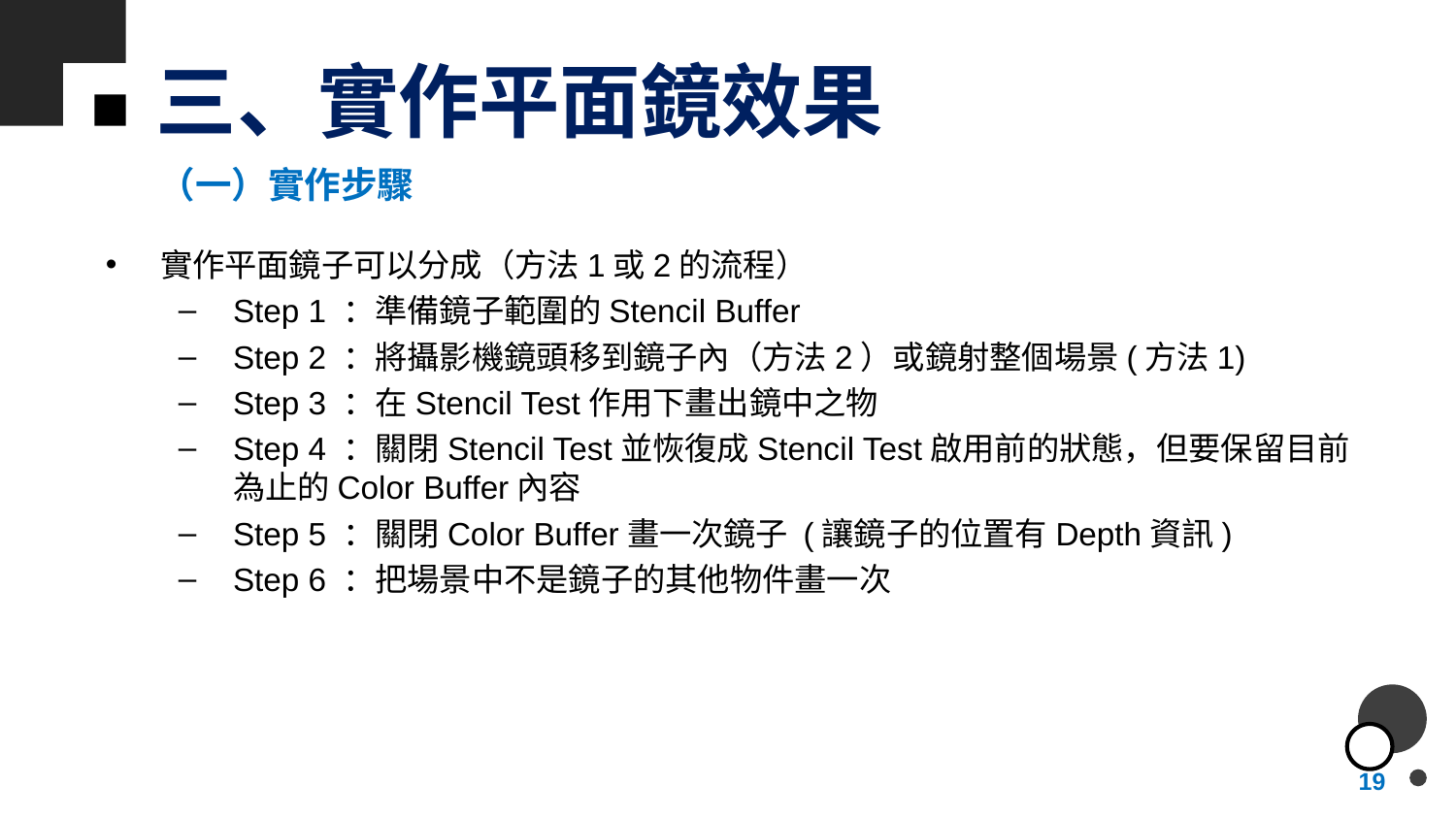

# 三、實作平面鏡效果
（一）實作步驟
實作平面鏡子可以分成（方法1或2的流程）
Step 1 ：準備鏡子範圍的Stencil Buffer
Step 2 ：將攝影機鏡頭移到鏡子內（方法2）或鏡射整個場景(方法1)
Step 3 ：在Stencil Test作用下畫出鏡中之物
Step 4 ：關閉Stencil Test並恢復成Stencil Test啟用前的狀態，但要保留目前為止的Color Buffer內容
Step 5 ：關閉Color Buffer畫一次鏡子 (讓鏡子的位置有Depth資訊)
Step 6 ：把場景中不是鏡子的其他物件畫一次

19